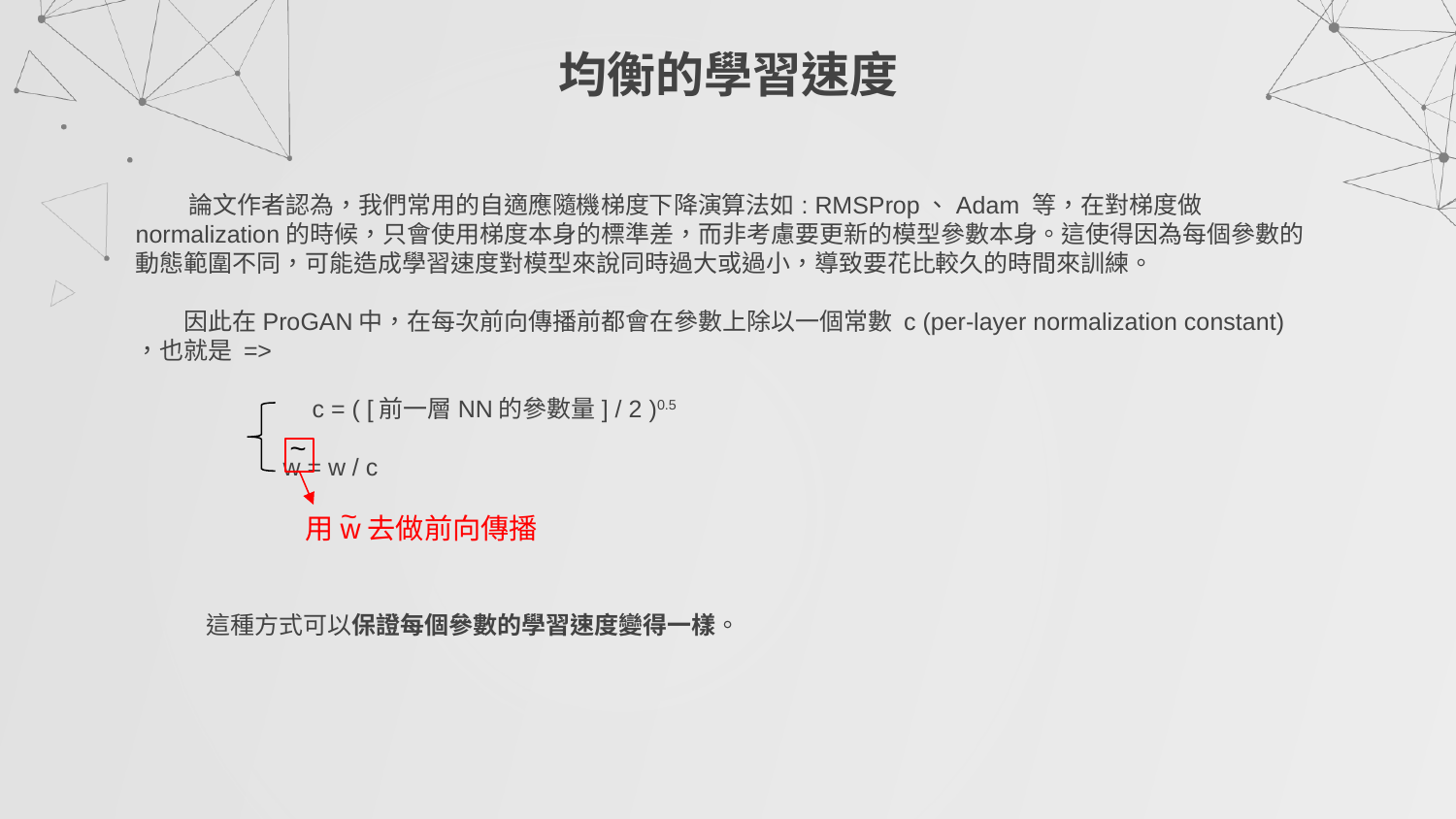

均衡的學習速度
       論文作者認為，我們常用的自適應隨機梯度下降演算法如: RMSProp、Adam 等，在對梯度做normalization的時候，只會使用梯度本身的標準差，而非考慮要更新的模型參數本身。這使得因為每個參數的動態範圍不同，可能造成學習速度對模型來說同時過大或過小，導致要花比較久的時間來訓練。

        因此在ProGAN中，在每次前向傳播前都會在參數上除以一個常數 c (per-layer normalization constant)
，也就是 =>

                          c = ( [前一層NN的參數量] / 2 )0.5

                                      w = w / c

~

~
用w去做前向傳播
        這種方式可以保證每個參數的學習速度變得一樣。